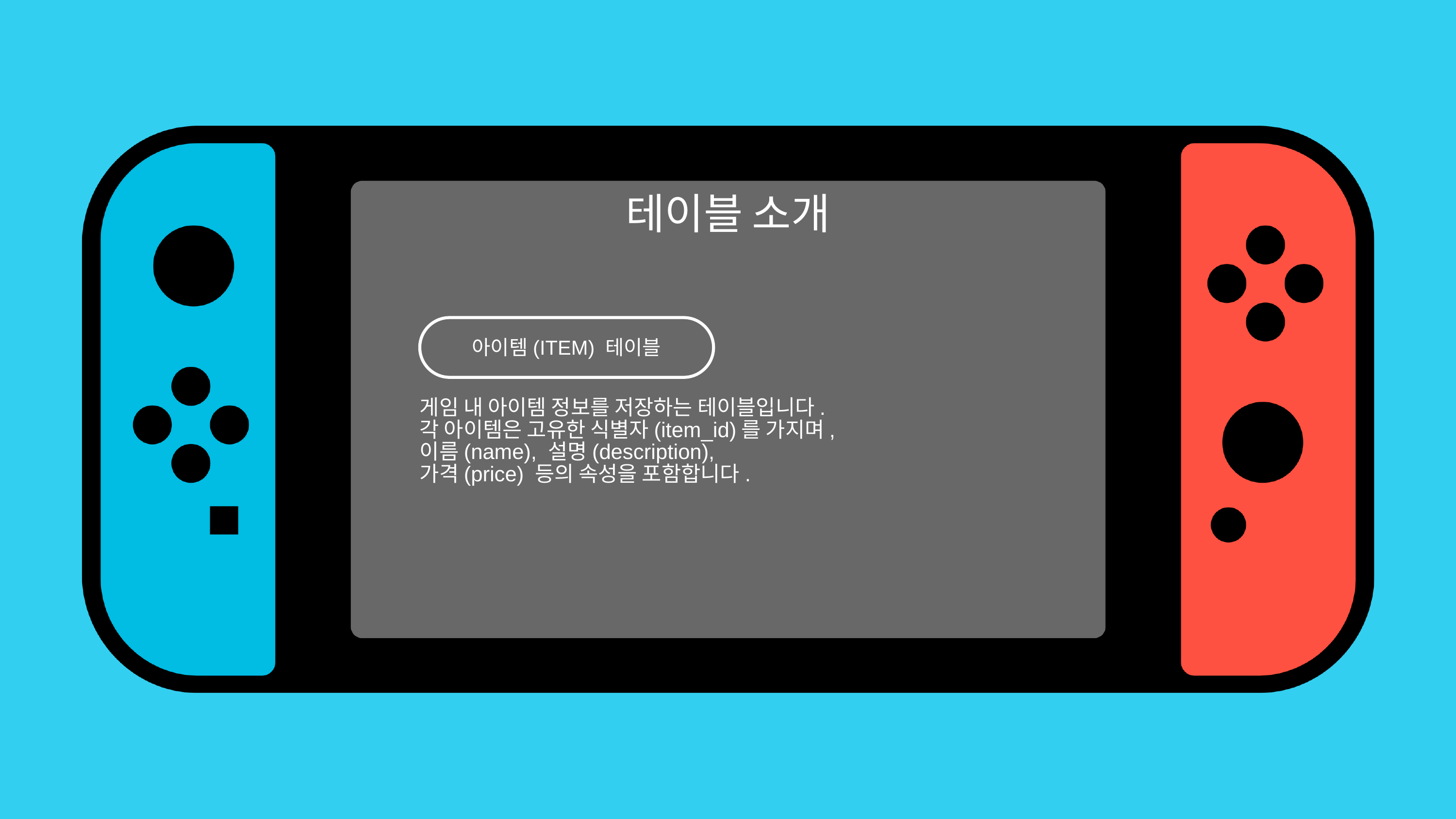

테이블 소개

아이템(ITEM) 테이블
게임 내 아이템 정보를 저장하는 테이블입니다.
각 아이템은 고유한 식별자(item_id)를 가지며,
이름(name), 설명(description),
가격(price) 등의 속성을 포함합니다.